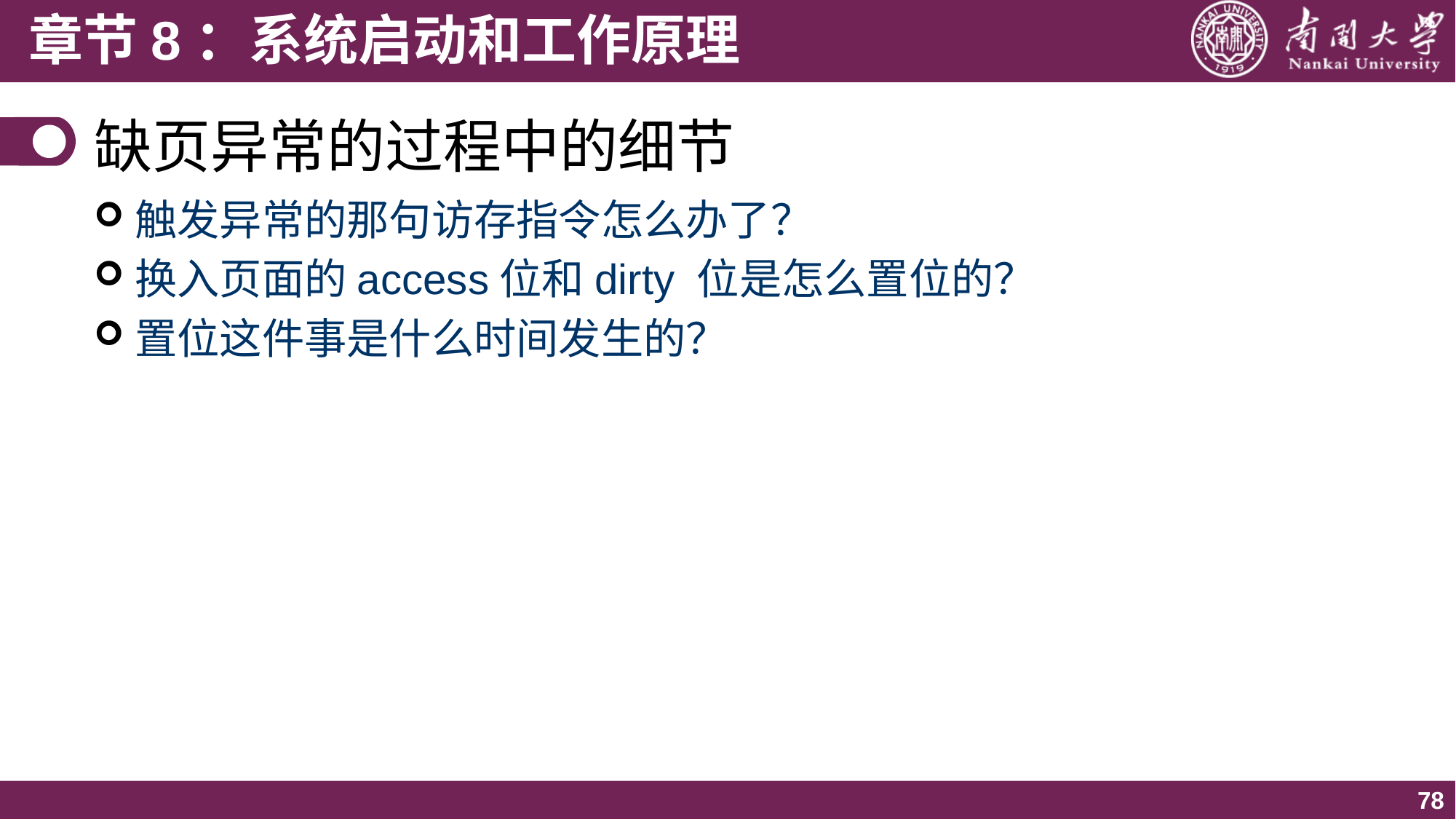

# 缺页异常的过程中的细节
触发异常的那句访存指令怎么办了？
换入页面的access位和dirty 位是怎么置位的？
置位这件事是什么时间发生的？
78